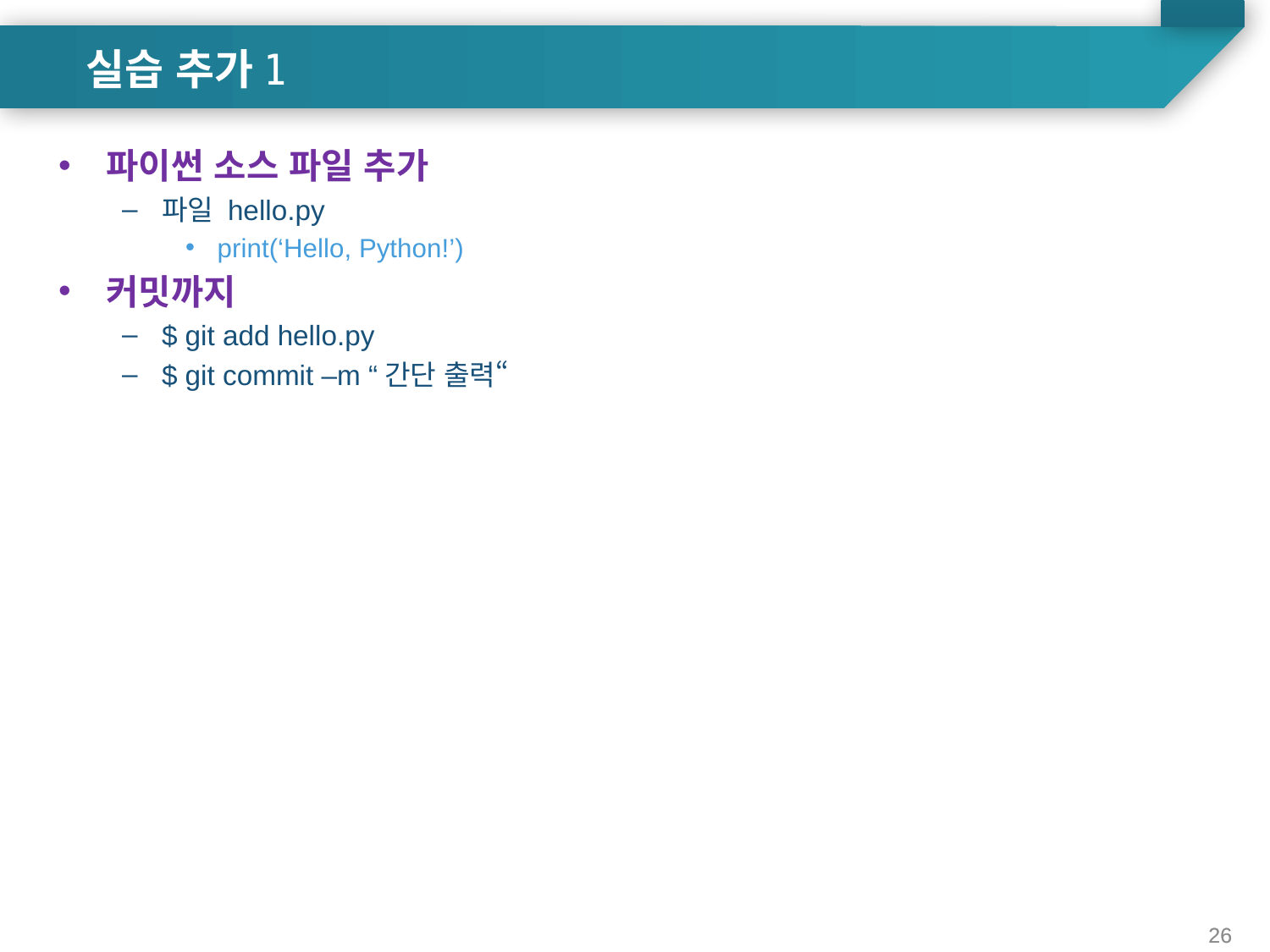

실습 추가1
파이썬 소스 파일 추가
파일 hello.py
print(‘Hello, Python!’)
커밋까지
$ git add hello.py
$ git commit –m “간단 출력“

26